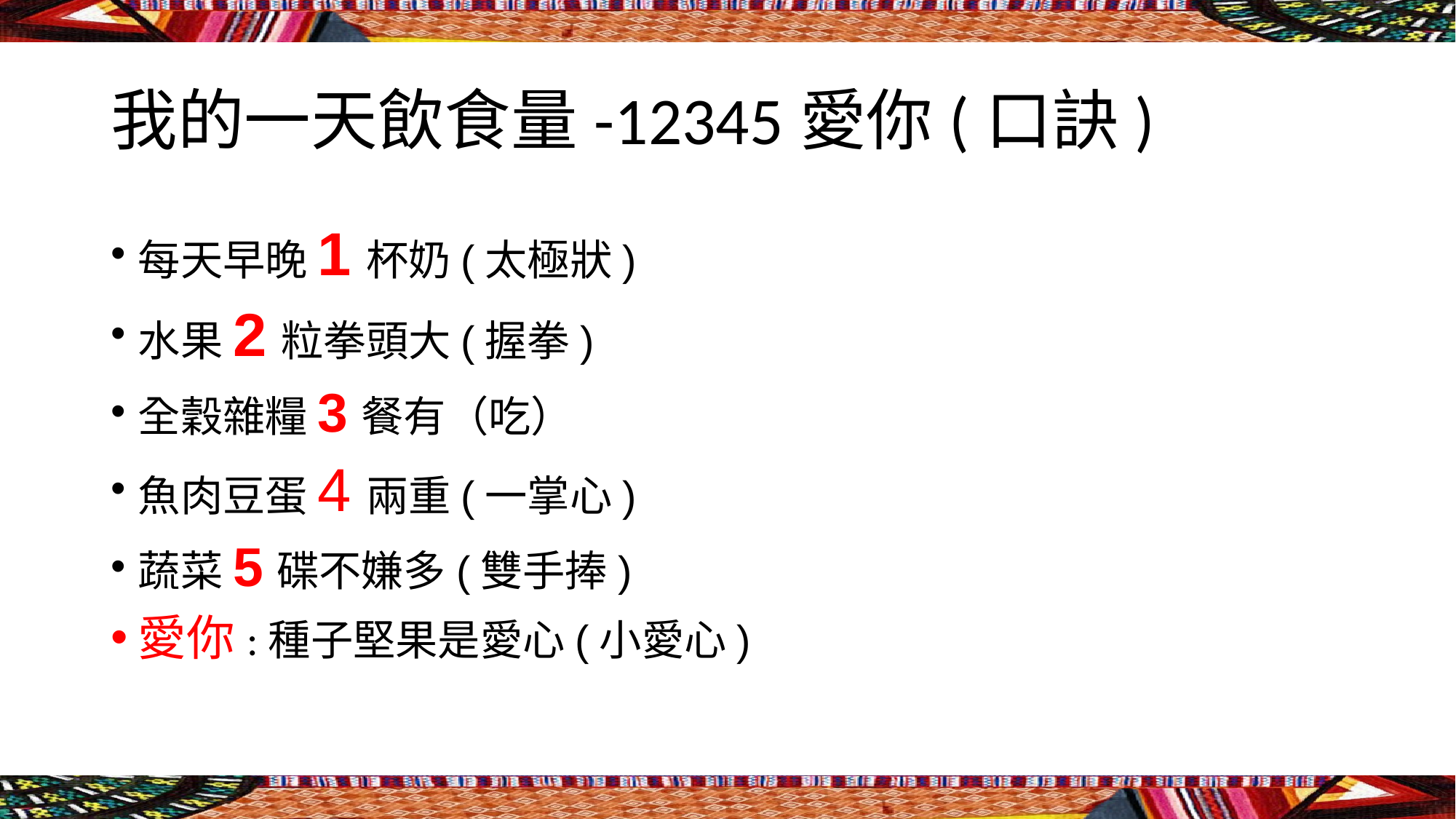

# 我的一天飲食量-12345愛你(口訣)
每天早晚1杯奶(太極狀)
水果2粒拳頭大(握拳)
全穀雜糧3餐有（吃）
魚肉豆蛋4兩重(一掌心)
蔬菜5碟不嫌多(雙手捧)
愛你:種子堅果是愛心(小愛心)